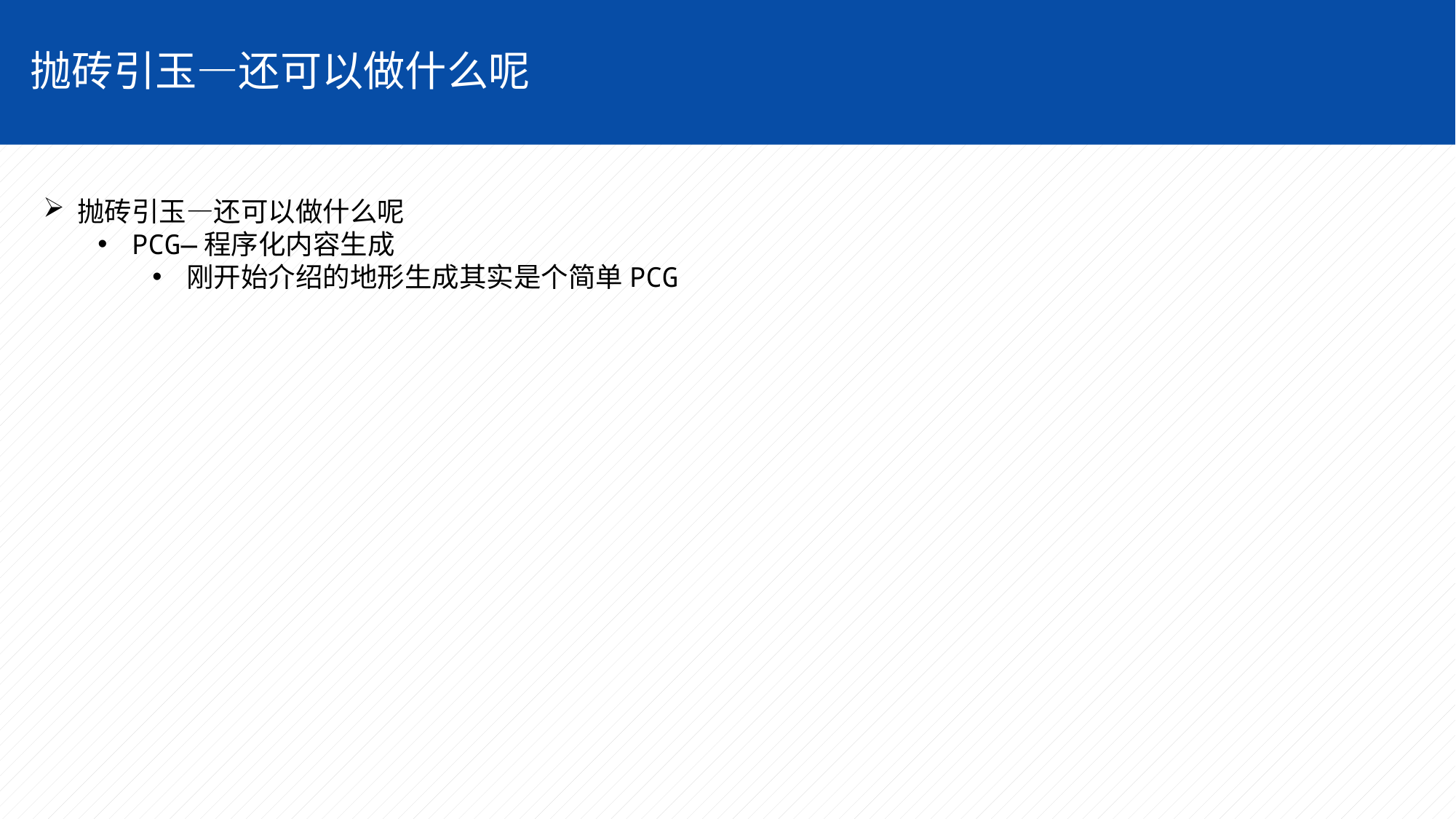

抛砖引玉—还可以做什么呢
抛砖引玉—还可以做什么呢
PCG—程序化内容生成
刚开始介绍的地形生成其实是个简单PCG